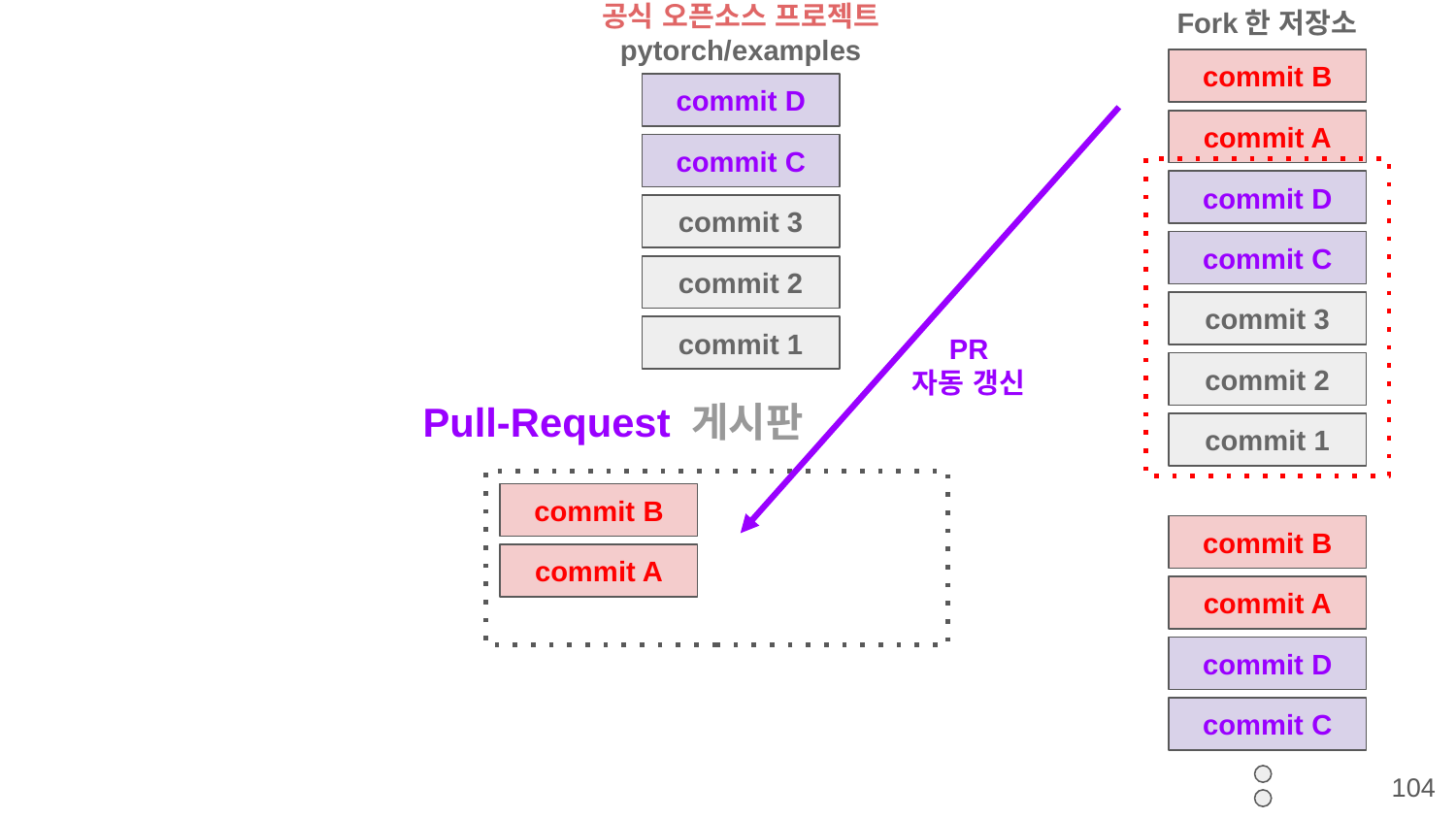

공식 오픈소스 프로젝트
pytorch/examples
Fork한 저장소
commit B
commit D
commit A
commit C

commit D
commit 3
commit C
commit 2
commit 3
PR
자동 갱신
commit 1
commit 2
Pull-Request 게시판
commit 1

commit B
commit B
commit A
commit A
commit D
commit C
104